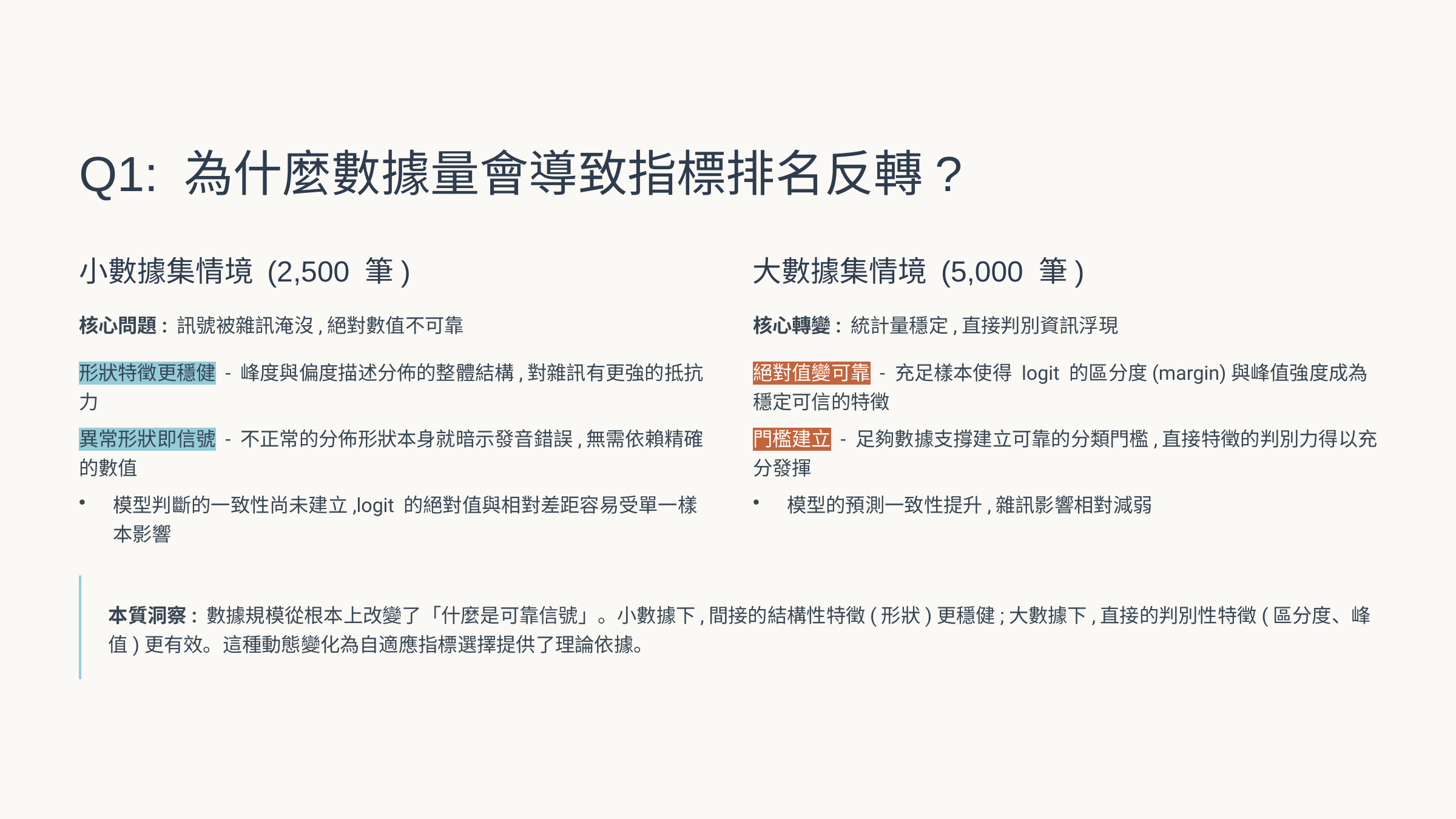

Q1: 為什麼數據量會導致指標排名反轉?
小數據集情境 (2,500 筆)
大數據集情境 (5,000 筆)
核心問題: 訊號被雜訊淹沒,絕對數值不可靠
核心轉變: 統計量穩定,直接判別資訊浮現
形狀特徵更穩健 - 峰度與偏度描述分佈的整體結構,對雜訊有更強的抵抗力
絕對值變可靠 - 充足樣本使得 logit 的區分度(margin)與峰值強度成為穩定可信的特徵
異常形狀即信號 - 不正常的分佈形狀本身就暗示發音錯誤,無需依賴精確的數值
門檻建立 - 足夠數據支撐建立可靠的分類門檻,直接特徵的判別力得以充分發揮
模型判斷的一致性尚未建立,logit 的絕對值與相對差距容易受單一樣本影響
模型的預測一致性提升,雜訊影響相對減弱

本質洞察: 數據規模從根本上改變了「什麼是可靠信號」。小數據下,間接的結構性特徵(形狀)更穩健;大數據下,直接的判別性特徵(區分度、峰值)更有效。這種動態變化為自適應指標選擇提供了理論依據。